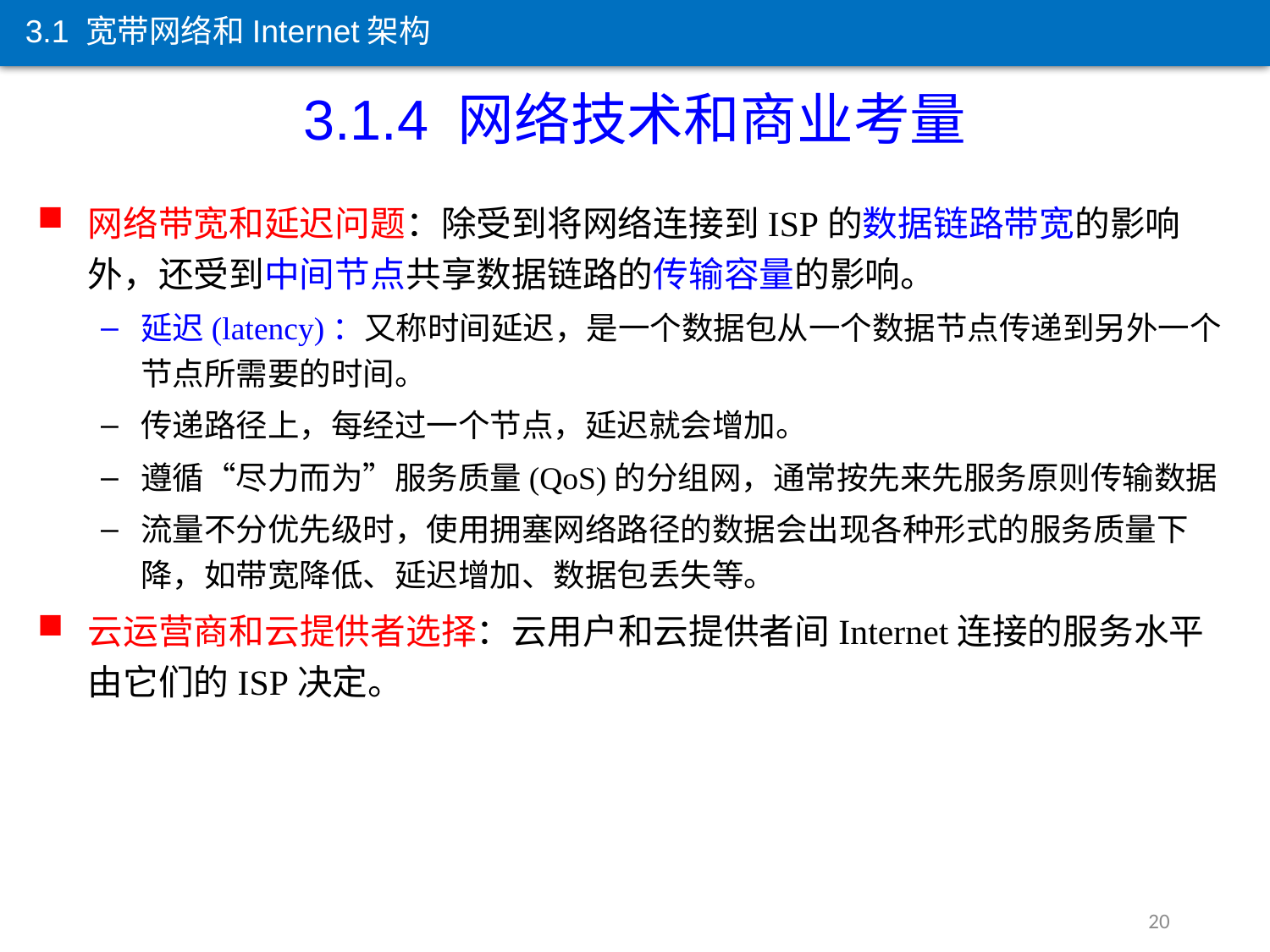

3.1 宽带网络和Internet架构
3.1.4 网络技术和商业考量
网络带宽和延迟问题：除受到将网络连接到ISP的数据链路带宽的影响外，还受到中间节点共享数据链路的传输容量的影响。
延迟(latency)：又称时间延迟，是一个数据包从一个数据节点传递到另外一个节点所需要的时间。
传递路径上，每经过一个节点，延迟就会增加。
遵循“尽力而为”服务质量(QoS)的分组网，通常按先来先服务原则传输数据
流量不分优先级时，使用拥塞网络路径的数据会出现各种形式的服务质量下降，如带宽降低、延迟增加、数据包丢失等。
云运营商和云提供者选择：云用户和云提供者间Internet连接的服务水平由它们的ISP决定。
20